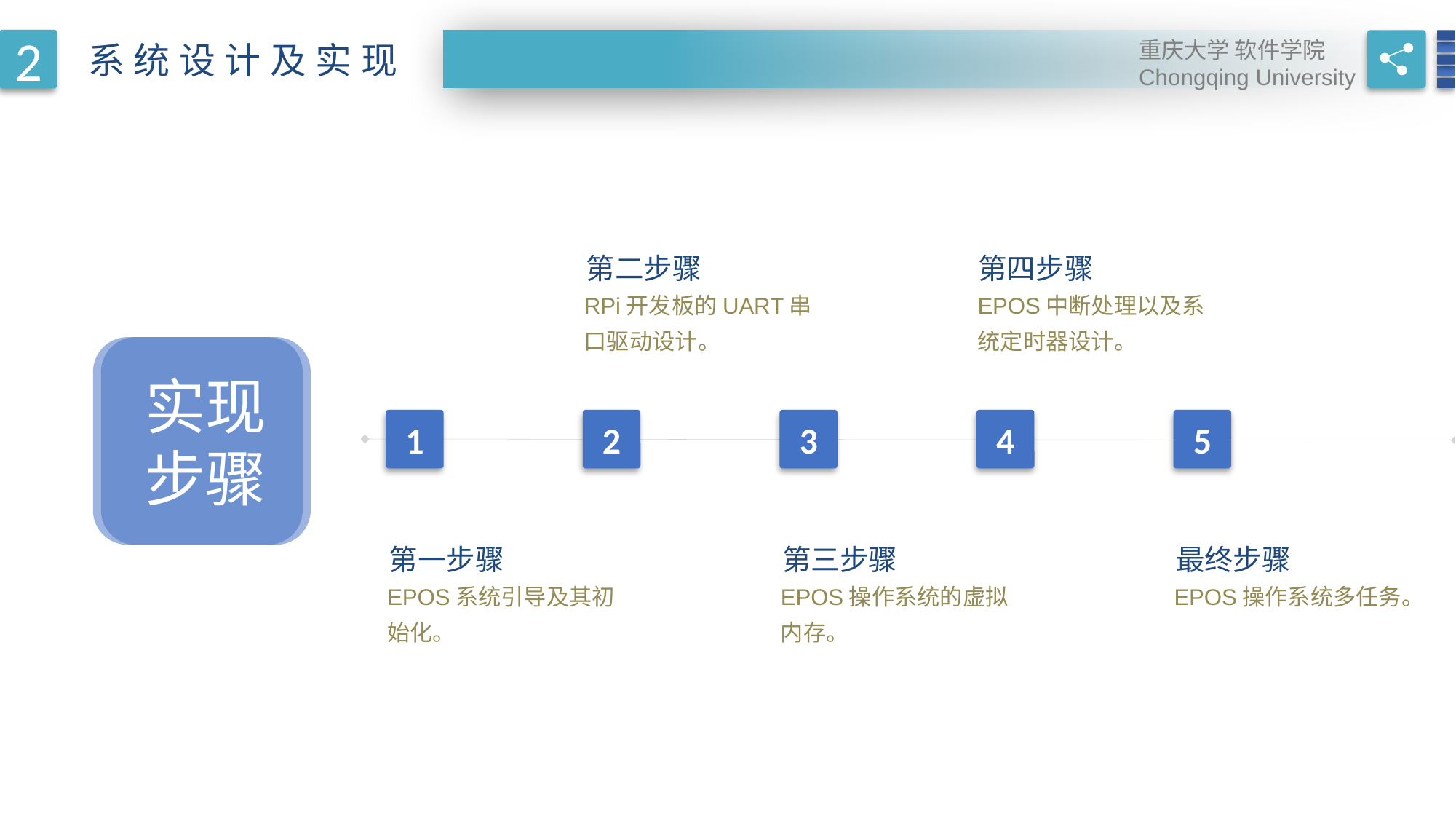

2
重庆大学 软件学院
Chongqing University

系统设计及实现
第二步骤
第四步骤
RPi开发板的UART串口驱动设计。
EPOS中断处理以及系统定时器设计。

实现步骤
1
2
3
4
5
第一步骤
第三步骤
最终步骤
EPOS系统引导及其初始化。
EPOS操作系统的虚拟内存。
EPOS操作系统多任务。